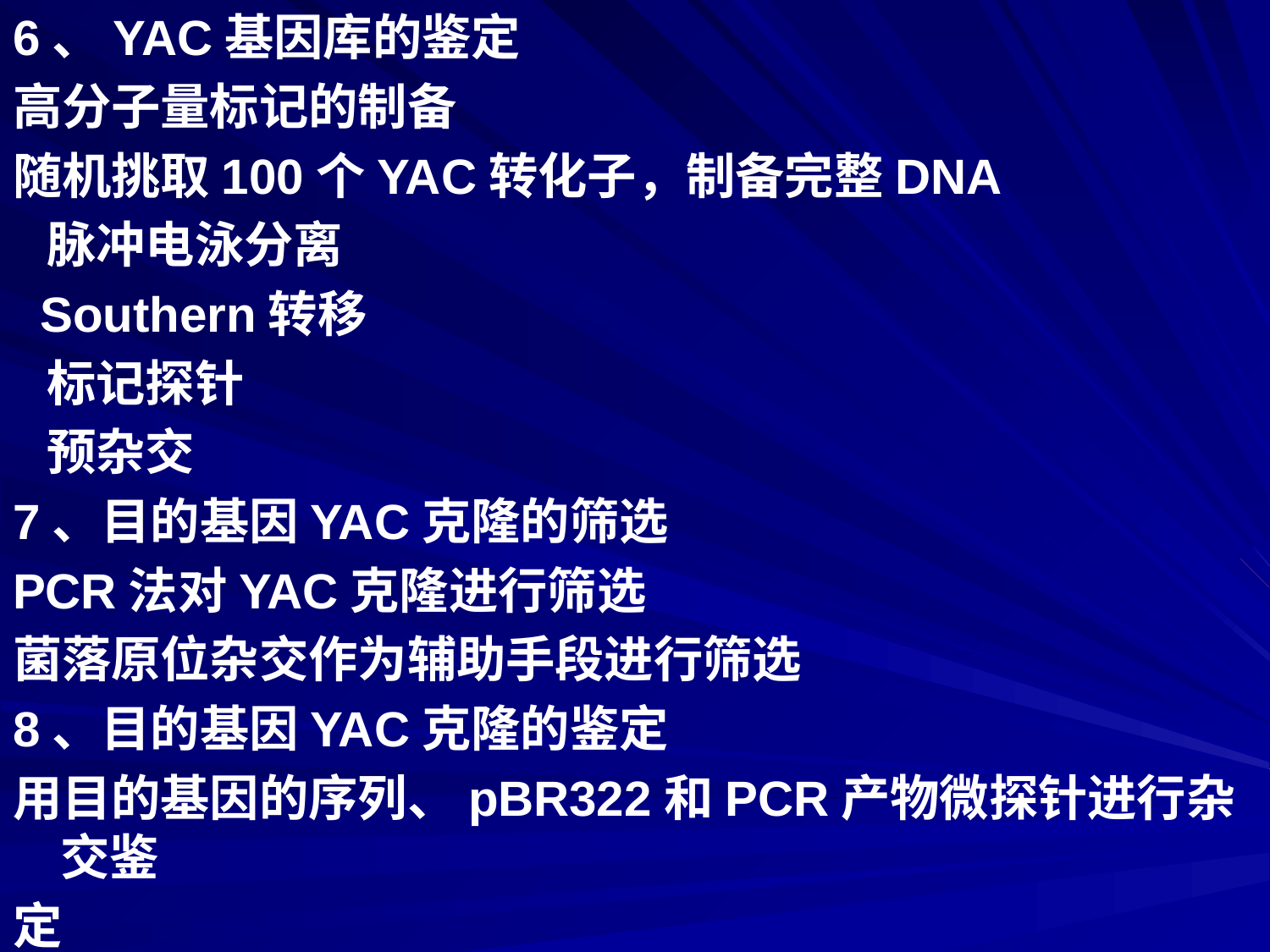

6、YAC基因库的鉴定
高分子量标记的制备
随机挑取100个YAC转化子，制备完整DNA
  脉冲电泳分离
  Southern转移
  标记探针
  预杂交
7、目的基因YAC克隆的筛选
PCR法对YAC克隆进行筛选
菌落原位杂交作为辅助手段进行筛选
8、目的基因YAC克隆的鉴定
用目的基因的序列、pBR322和PCR产物微探针进行杂交鉴
定